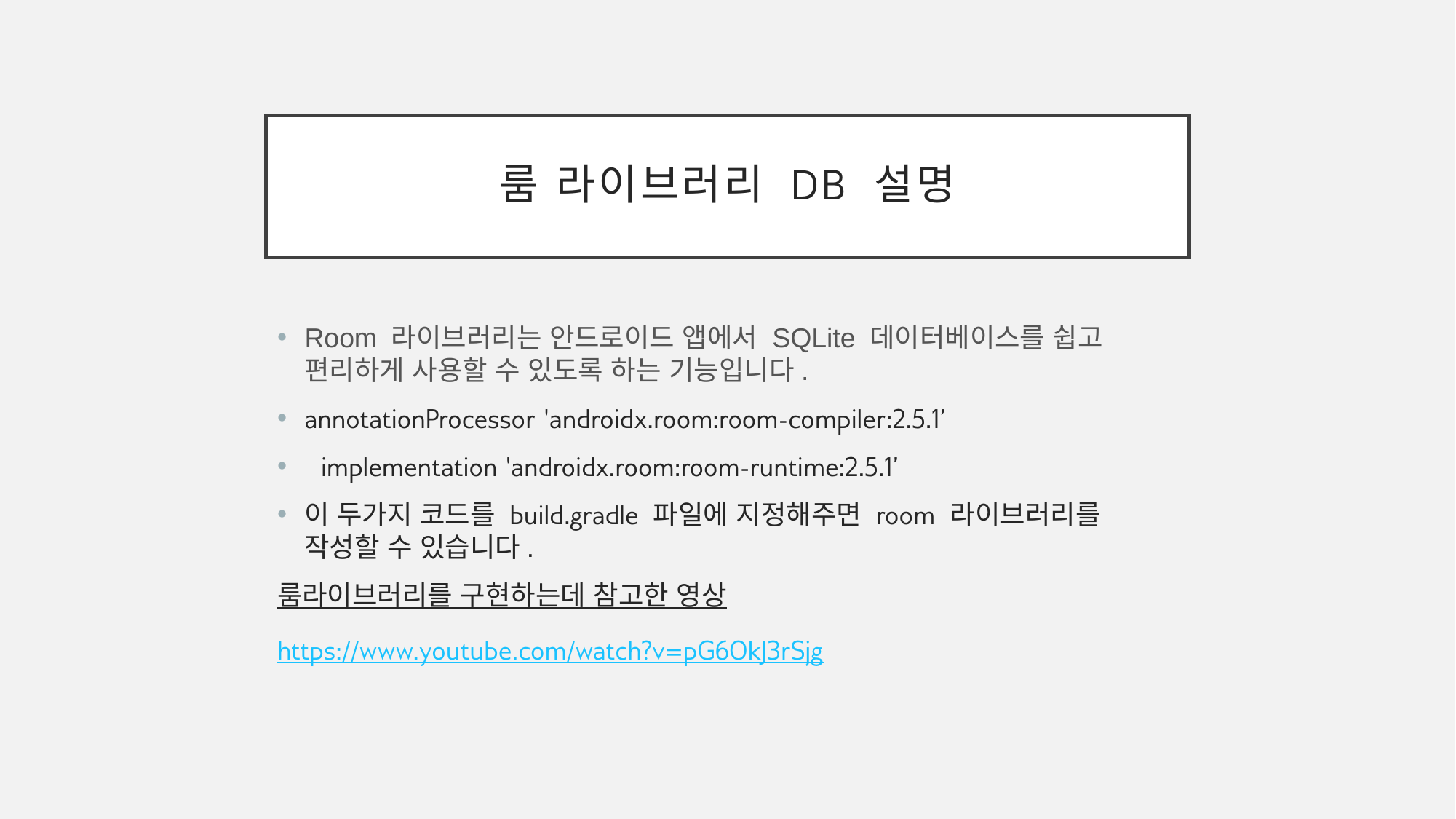

# 룸 라이브러리 db 설명
Room 라이브러리는 안드로이드 앱에서 SQLite 데이터베이스를 쉽고 편리하게 사용할 수 있도록 하는 기능입니다.
annotationProcessor 'androidx.room:room-compiler:2.5.1’
  implementation 'androidx.room:room-runtime:2.5.1’
이 두가지 코드를 build.gradle 파일에 지정해주면 room 라이브러리를 작성할 수 있습니다.
룸라이브러리를 구현하는데 참고한 영상
https://www.youtube.com/watch?v=pG6OkJ3rSjg